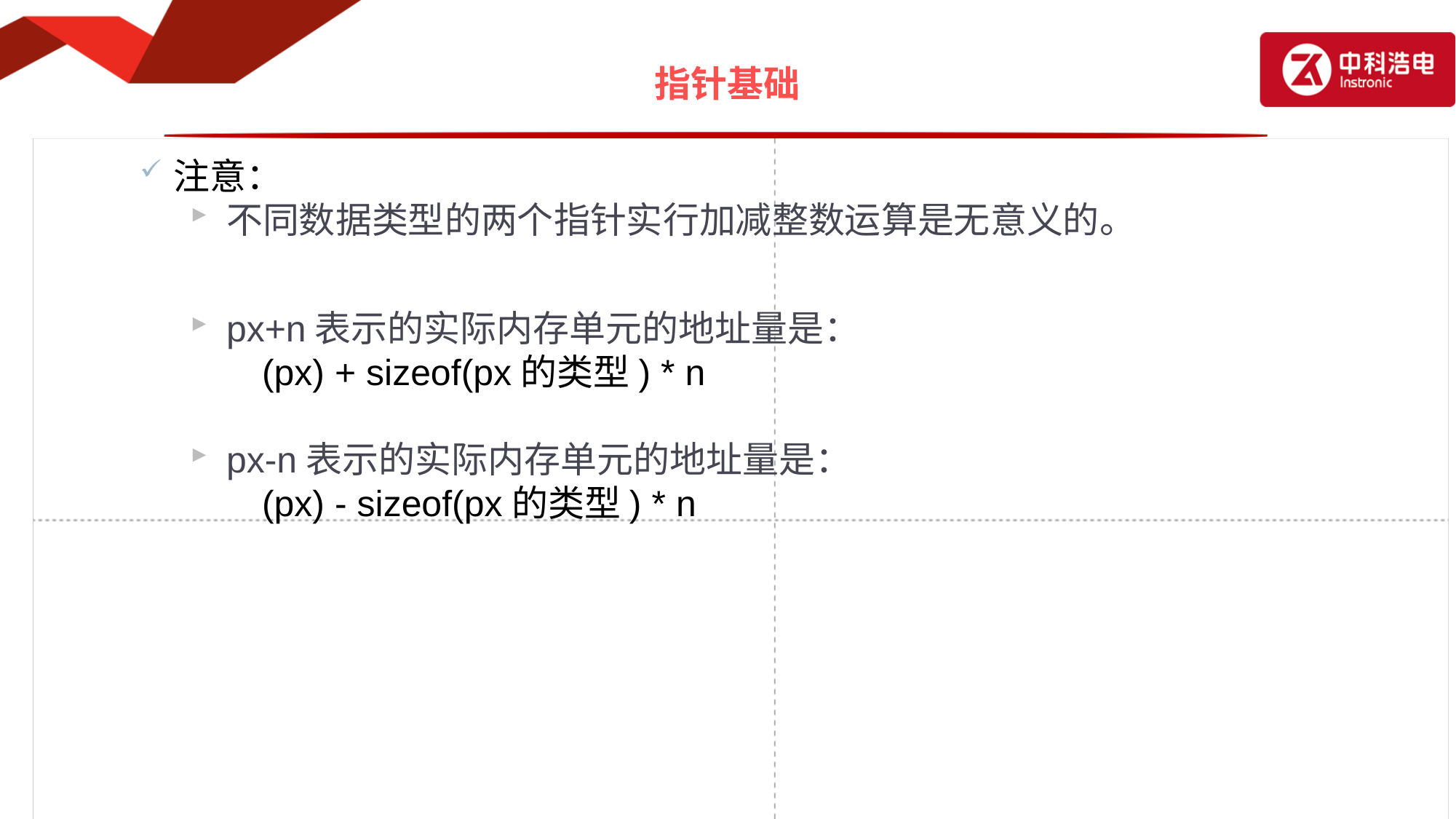

# 指针基础
注意：
不同数据类型的两个指针实行加减整数运算是无意义的。

px+n表示的实际内存单元的地址量是：
            (px) + sizeof(px的类型) * n

px-n表示的实际内存单元的地址量是：
            (px) - sizeof(px的类型) * n